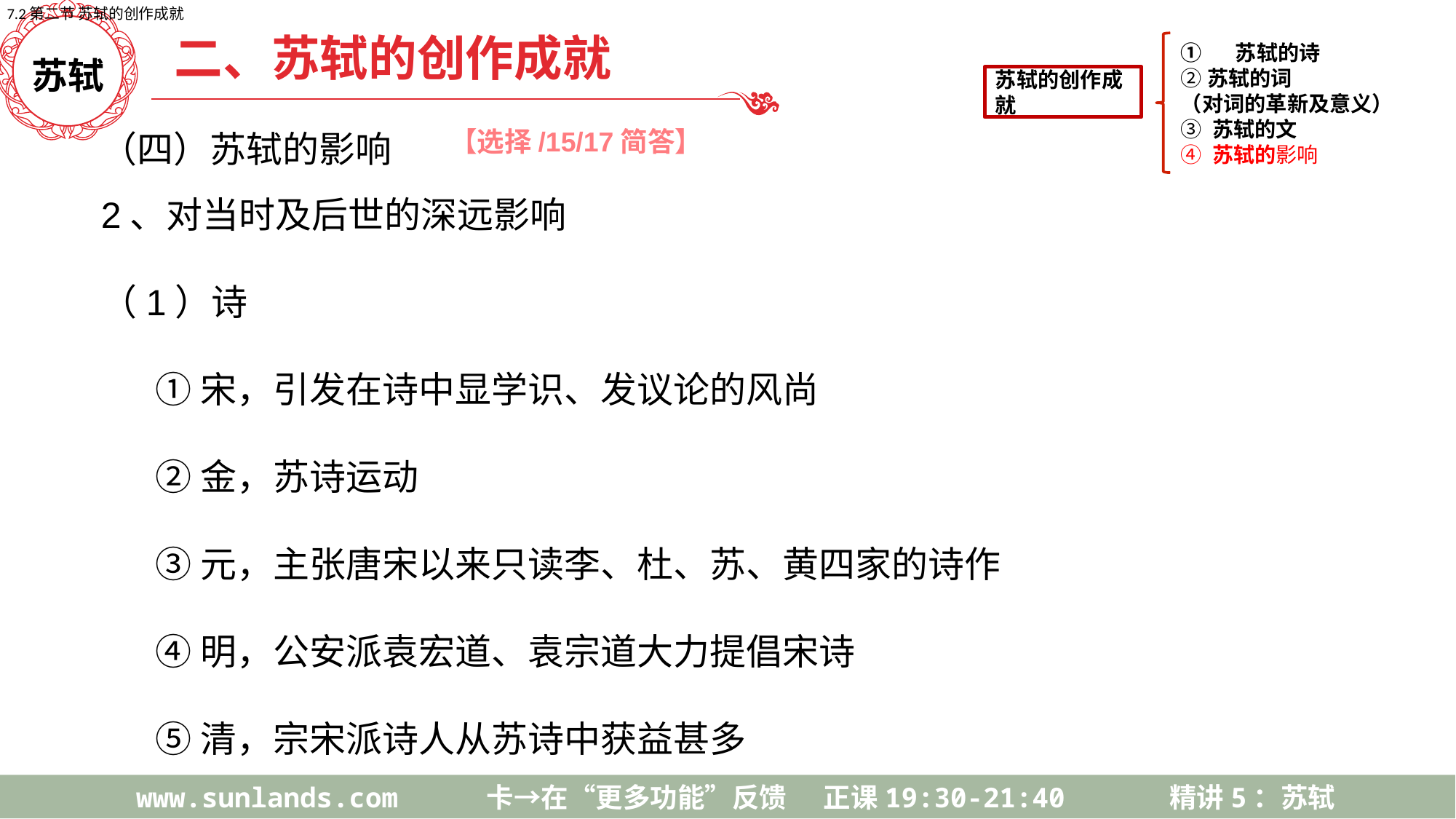

7.2第二节 苏轼的创作成就

二、苏轼的创作成就

苏轼的创作成就
苏轼的诗
②苏轼的词
（对词的革新及意义）
③ 苏轼的文
④ 苏轼的影响
苏轼

（四）苏轼的影响
2、对当时及后世的深远影响
（1）诗
①宋，引发在诗中显学识、发议论的风尚
②金，苏诗运动
③元，主张唐宋以来只读李、杜、苏、黄四家的诗作
④明，公安派袁宏道、袁宗道大力提倡宋诗
⑤清，宗宋派诗人从苏诗中获益甚多
【选择/15/17简答】